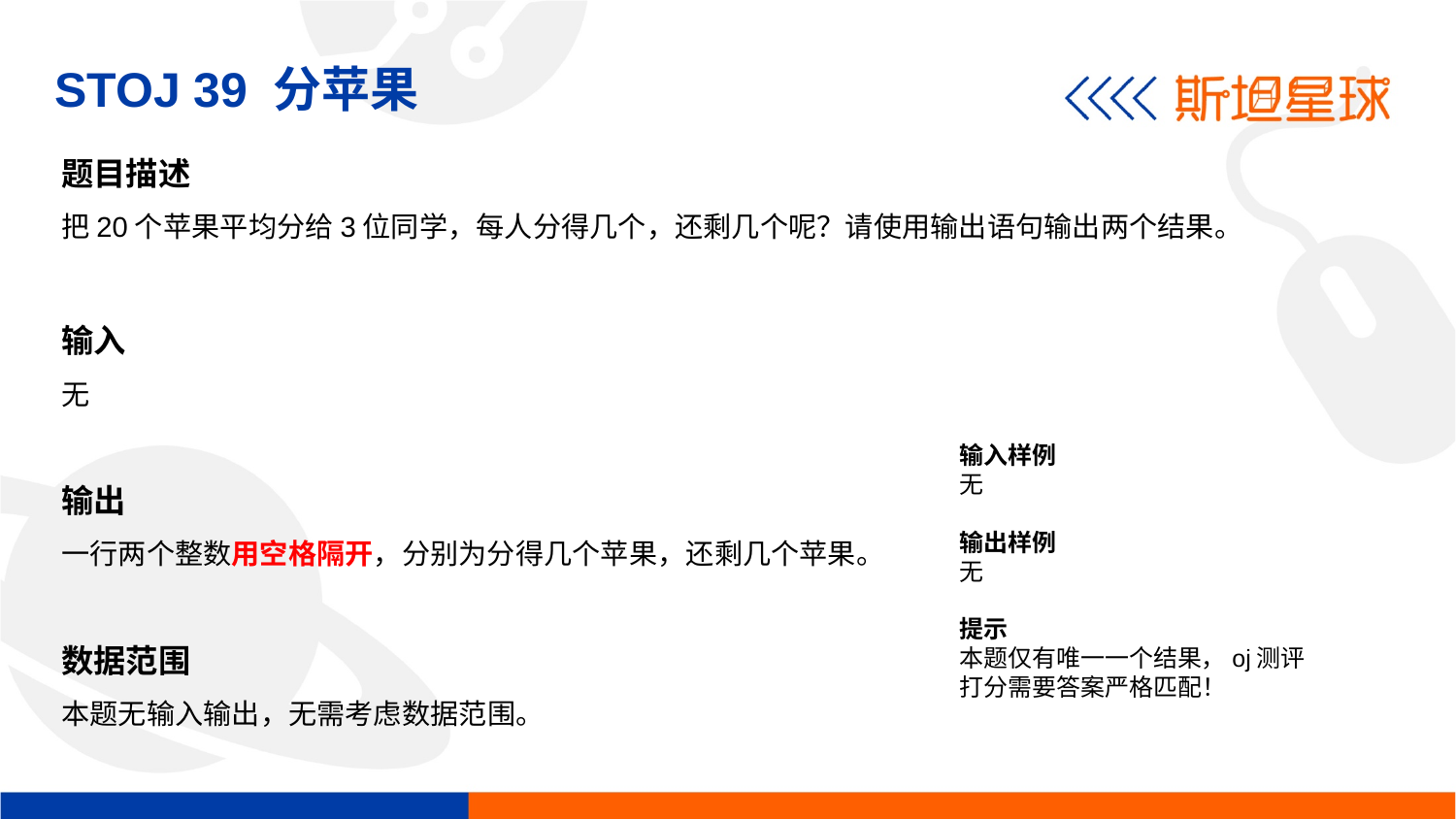

STOJ 39 分苹果
题目描述
把20个苹果平均分给3位同学，每人分得几个，还剩几个呢？请使用输出语句输出两个结果。

输入
无

输出
一行两个整数用空格隔开，分别为分得几个苹果，还剩几个苹果。

数据范围
本题无输入输出，无需考虑数据范围。
输入样例
无

输出样例
无

提示
本题仅有唯一一个结果，oj测评打分需要答案严格匹配！